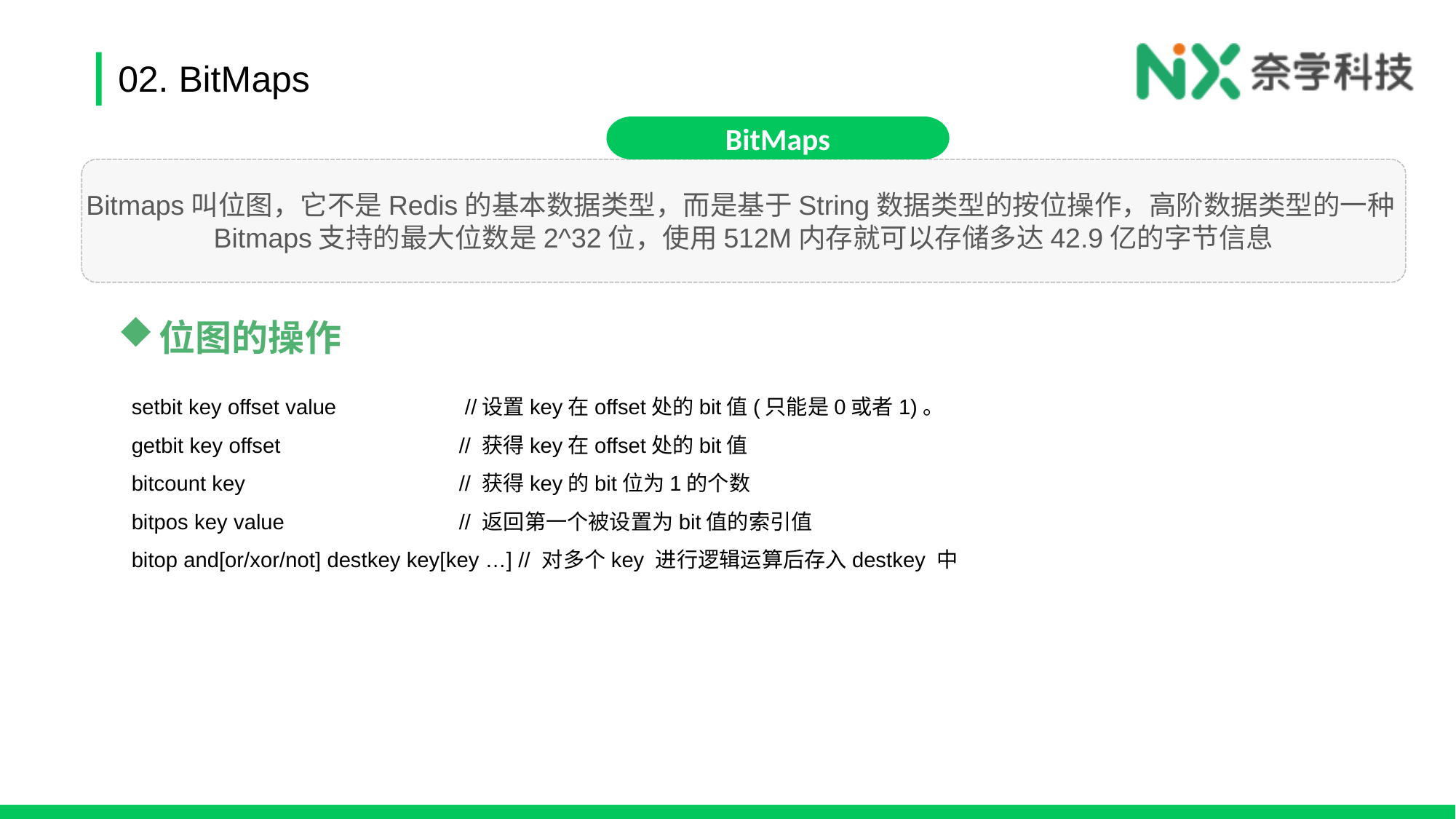

# 02. BitMaps
BitMaps
Bitmaps叫位图，它不是Redis的基本数据类型，而是基于String数据类型的按位操作，高阶数据类型的一种Bitmaps支持的最大位数是2^32位，使用512M内存就可以存储多达42.9亿的字节信息
位图的操作
setbit key offset value 		 //设置key在offset处的bit值(只能是0或者1)。
getbit key offset        		// 获得key在offset处的bit值
bitcount key             		// 获得key的bit位为1的个数
bitpos key value 		// 返回第一个被设置为bit值的索引值
bitop and[or/xor/not] destkey key[key …] // 对多个key 进行逻辑运算后存入destkey 中